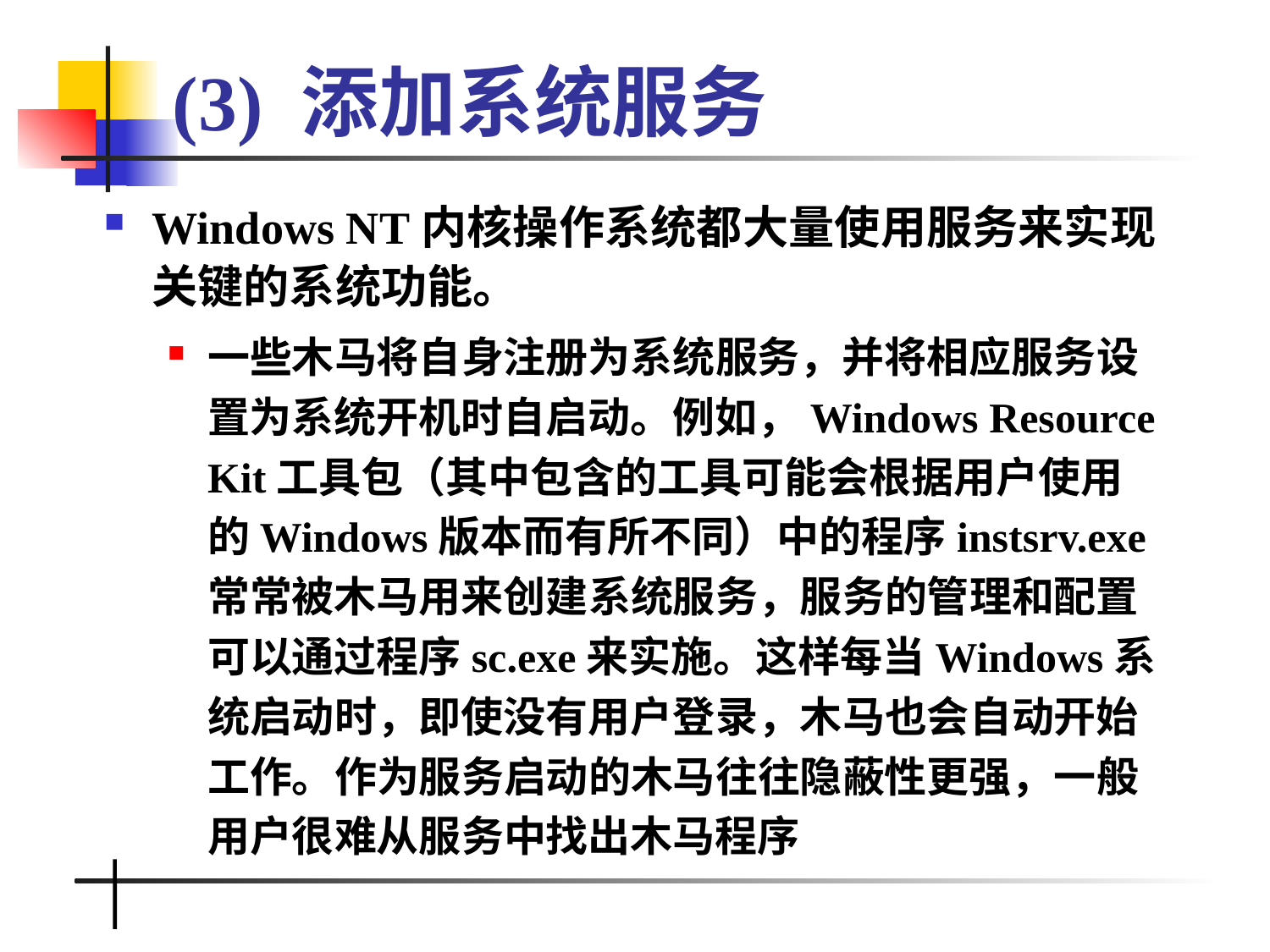

# (3) 添加系统服务
Windows NT内核操作系统都大量使用服务来实现关键的系统功能。
一些木马将自身注册为系统服务，并将相应服务设置为系统开机时自启动。例如，Windows Resource Kit工具包（其中包含的工具可能会根据用户使用的Windows版本而有所不同）中的程序instsrv.exe常常被木马用来创建系统服务，服务的管理和配置可以通过程序sc.exe来实施。这样每当Windows系统启动时，即使没有用户登录，木马也会自动开始工作。作为服务启动的木马往往隐蔽性更强，一般用户很难从服务中找出木马程序